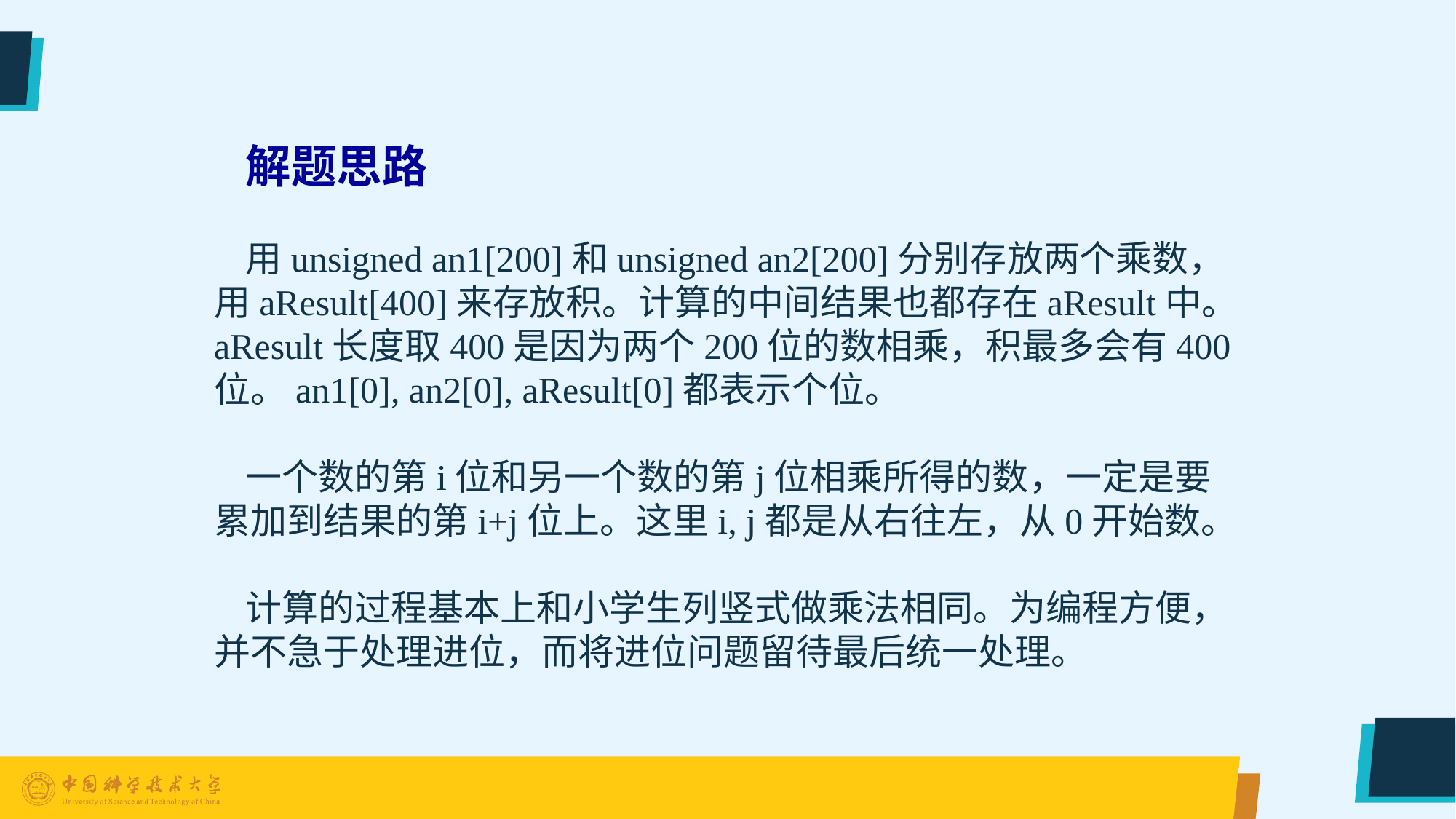

解题思路

用unsigned an1[200]和unsigned an2[200]分别存放两个乘数，用aResult[400]来存放积。计算的中间结果也都存在aResult中。aResult长度取400是因为两个200位的数相乘，积最多会有400位。an1[0], an2[0], aResult[0]都表示个位。

一个数的第i位和另一个数的第j位相乘所得的数，一定是要累加到结果的第i+j位上。这里i, j都是从右往左，从0开始数。

计算的过程基本上和小学生列竖式做乘法相同。为编程方便，并不急于处理进位，而将进位问题留待最后统一处理。